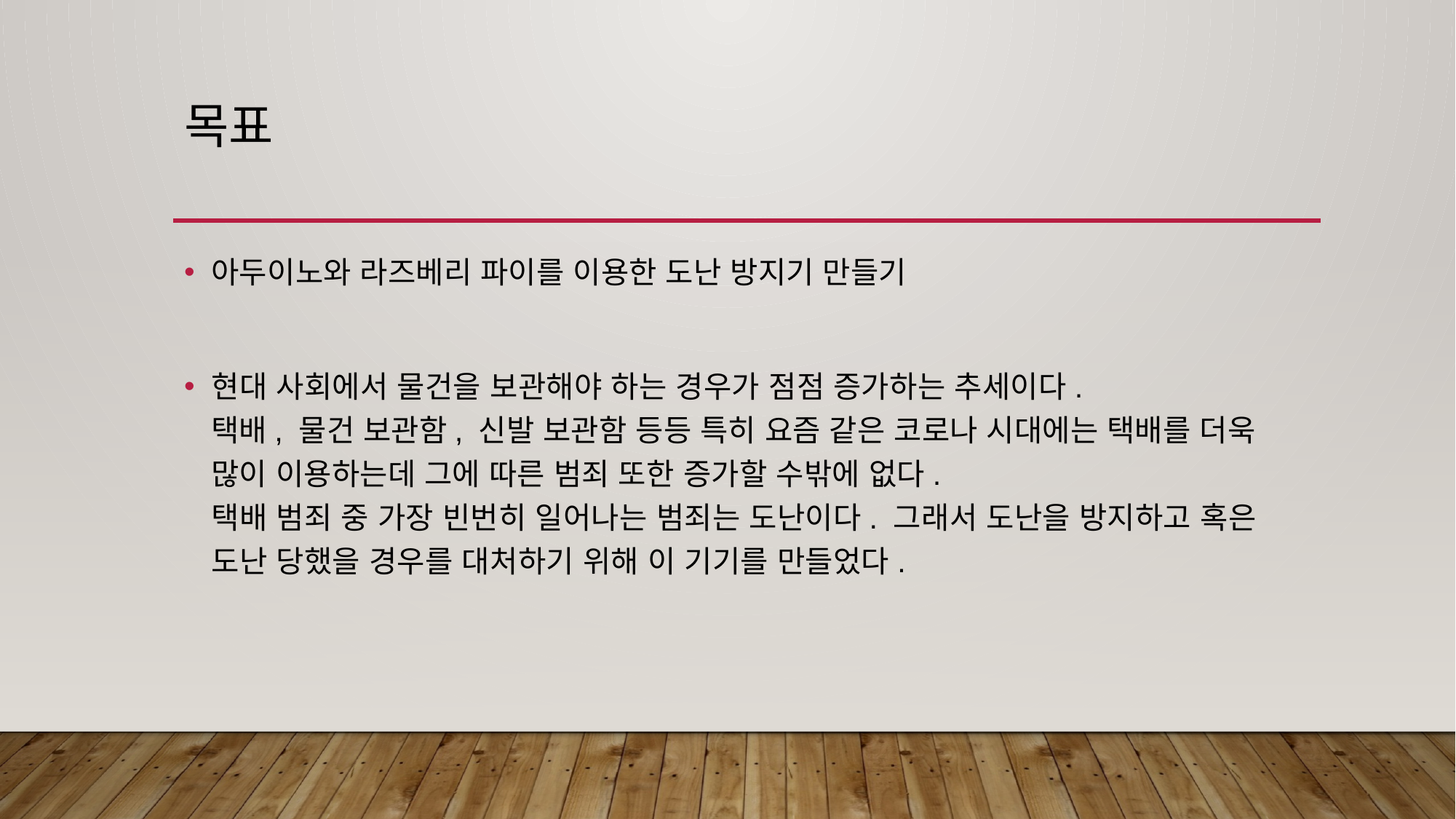

# 목표
아두이노와 라즈베리 파이를 이용한 도난 방지기 만들기

현대 사회에서 물건을 보관해야 하는 경우가 점점 증가하는 추세이다.
택배, 물건 보관함, 신발 보관함 등등 특히 요즘 같은 코로나 시대에는 택배를 더욱 많이 이용하는데 그에 따른 범죄 또한 증가할 수밖에 없다.
택배 범죄 중 가장 빈번히 일어나는 범죄는 도난이다. 그래서 도난을 방지하고 혹은 도난 당했을 경우를 대처하기 위해 이 기기를 만들었다.